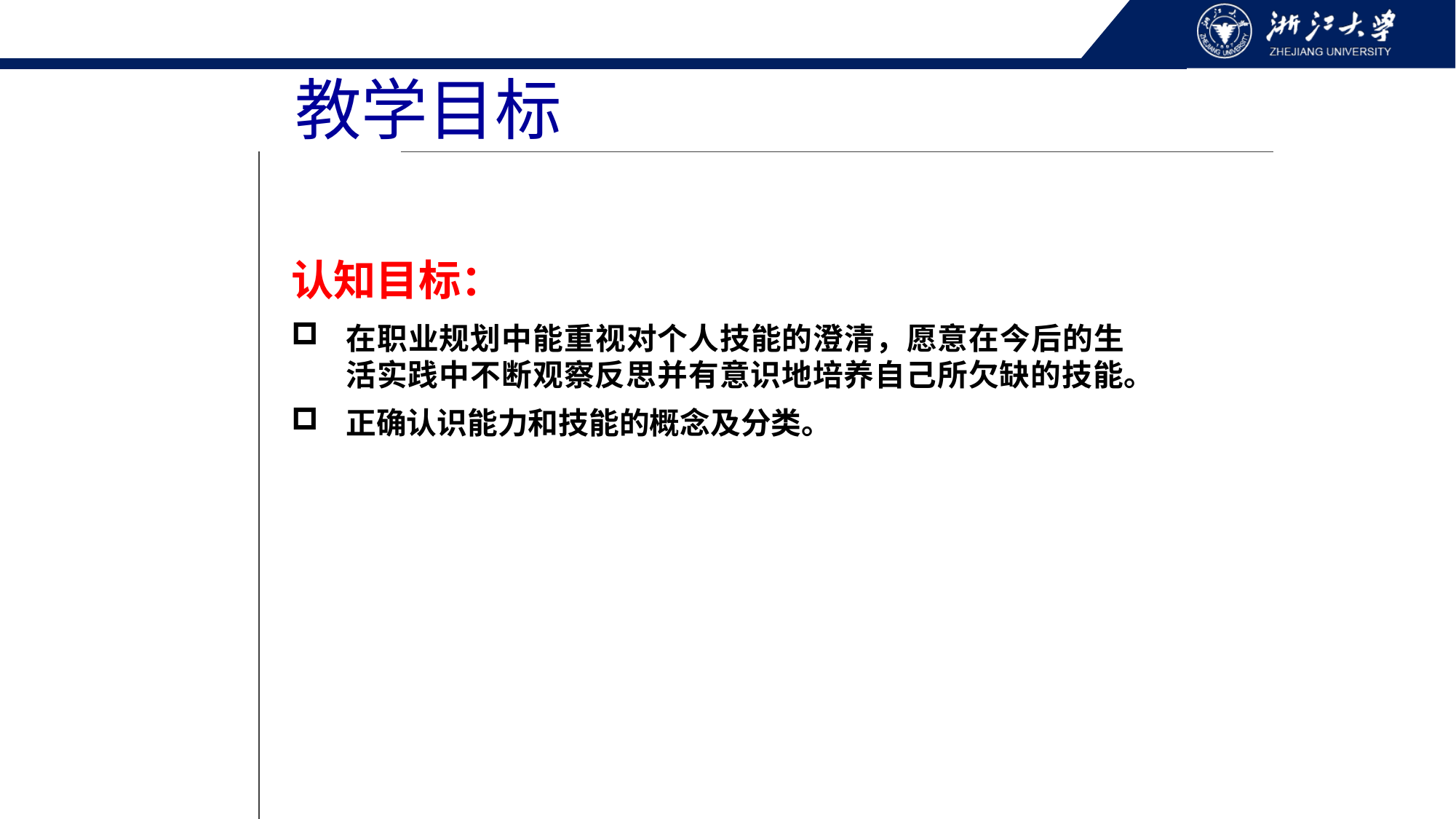

教学目标
认知目标：
在职业规划中能重视对个人技能的澄清，愿意在今后的生活实践中不断观察反思并有意识地培养自己所欠缺的技能。
正确认识能力和技能的概念及分类。